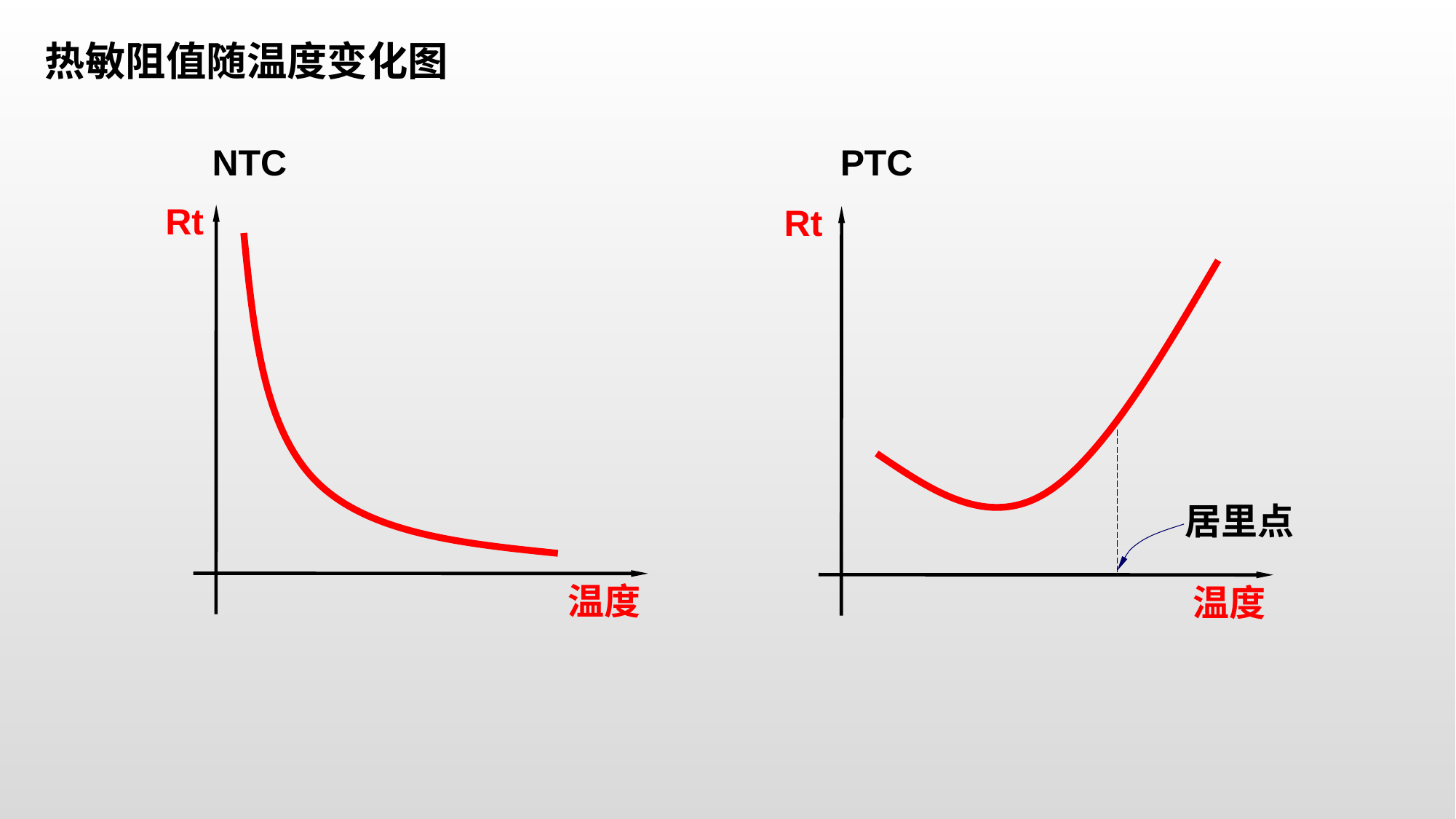

热敏阻值随温度变化图
NTC
PTC
Rt
Rt

居里点

温度
温度